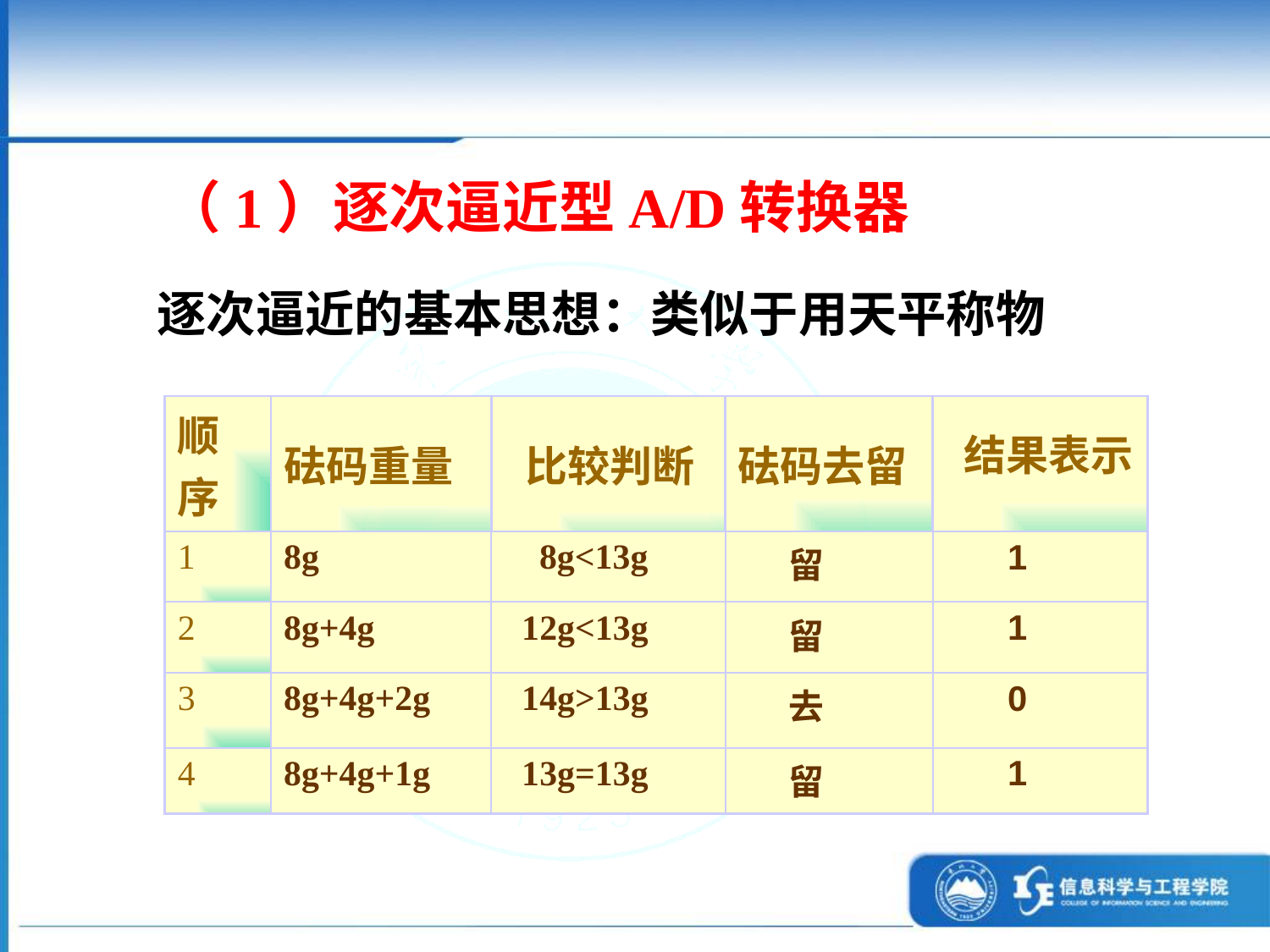

（1）逐次逼近型A/D转换器
逐次逼近的基本思想：类似于用天平称物
| 顺序 | 砝码重量 | 比较判断 | 砝码去留 |  |
| --- | --- | --- | --- | --- |
| 1 | 8g | 8g<13g | 留 | 1 |
| 2 | 8g+4g | 12g<13g | 留 | 1 |
| 3 | 8g+4g+2g | 14g>13g | 去 | 0 |
| 4 | 8g+4g+1g | 13g=13g | 留 | 1 |
 结果表示